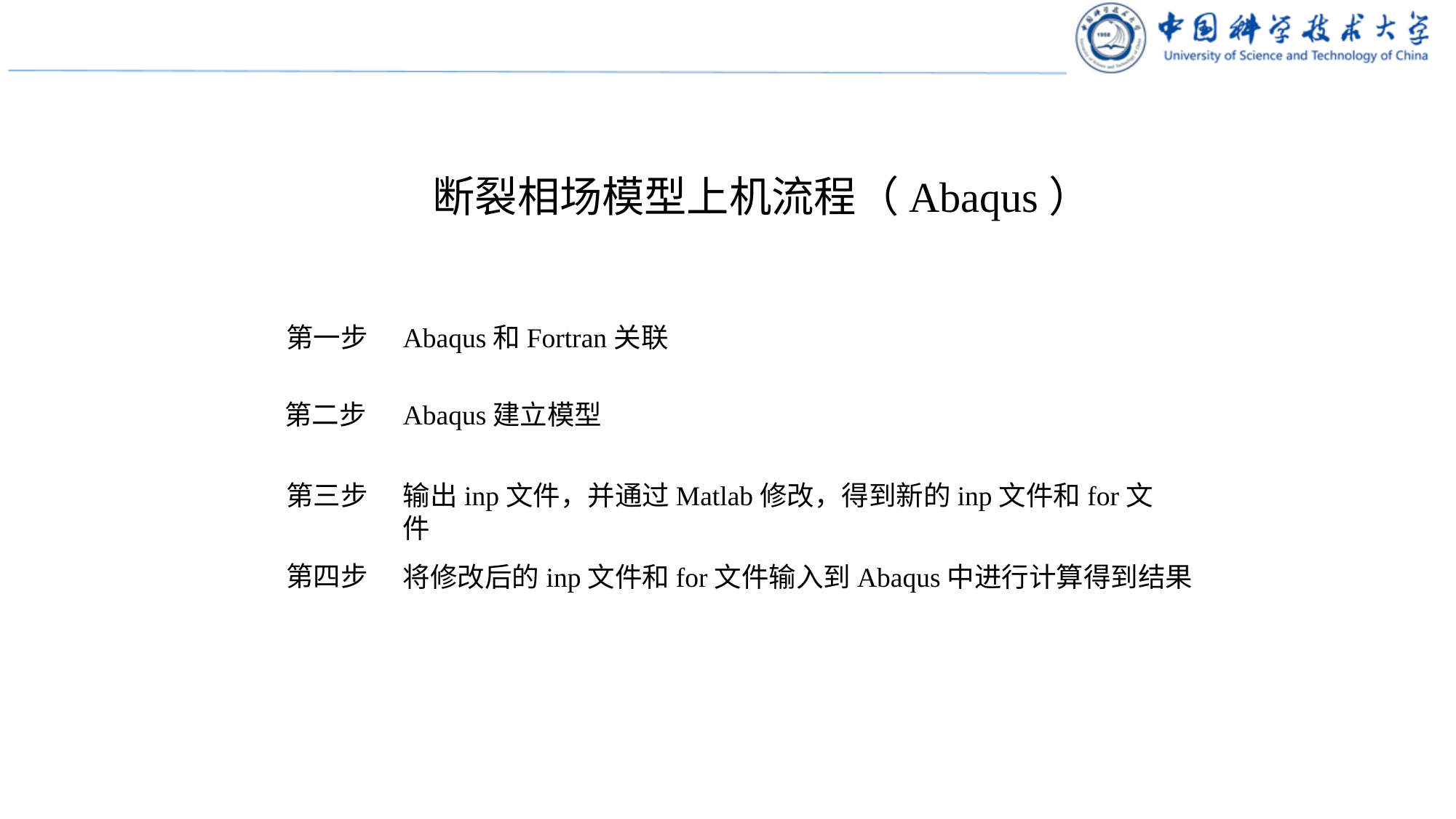

断裂相场模型上机流程（Abaqus）
第一步
Abaqus和Fortran关联
第二步
Abaqus建立模型
第三步
输出inp文件，并通过Matlab修改，得到新的inp文件和for文件
第四步
将修改后的inp文件和for文件输入到Abaqus中进行计算得到结果